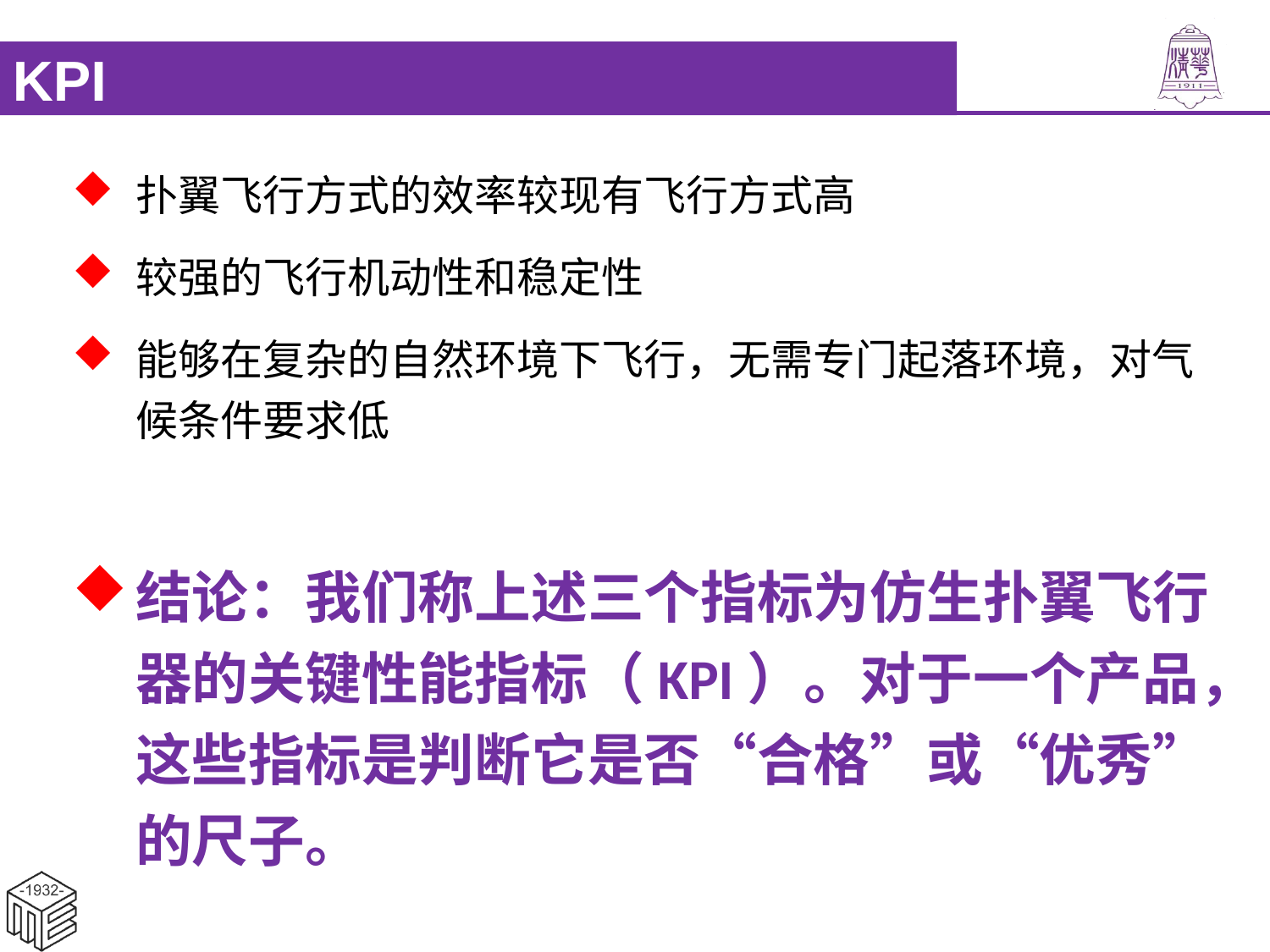

KPI
扑翼飞行方式的效率较现有飞行方式高
较强的飞行机动性和稳定性
能够在复杂的自然环境下飞行，无需专门起落环境，对气候条件要求低

结论：我们称上述三个指标为仿生扑翼飞行器的关键性能指标（KPI）。对于一个产品，这些指标是判断它是否“合格”或“优秀”的尺子。

9